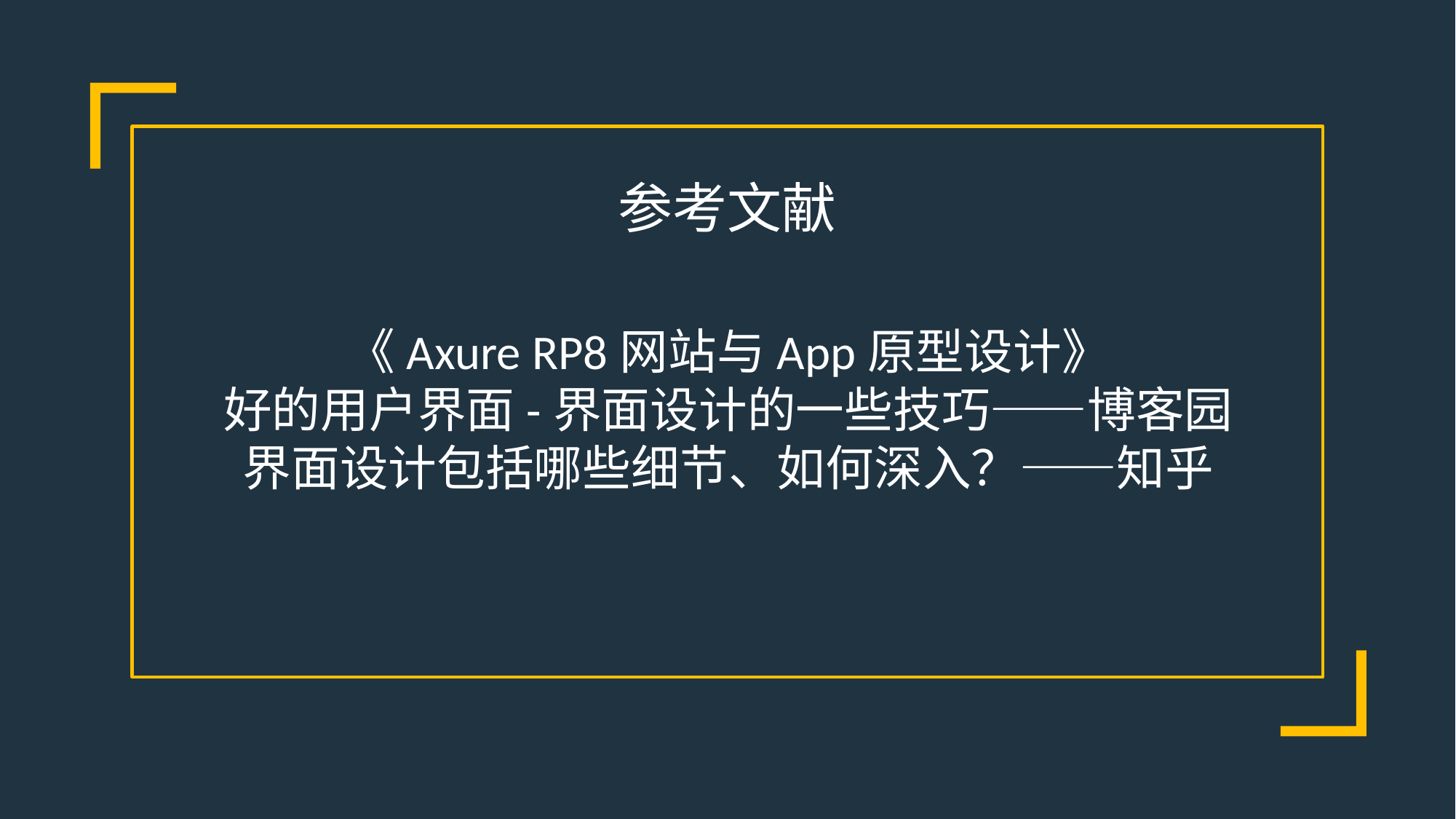

参考文献
《Axure RP8网站与App原型设计》
好的用户界面-界面设计的一些技巧——博客园
界面设计包括哪些细节、如何深入？——知乎